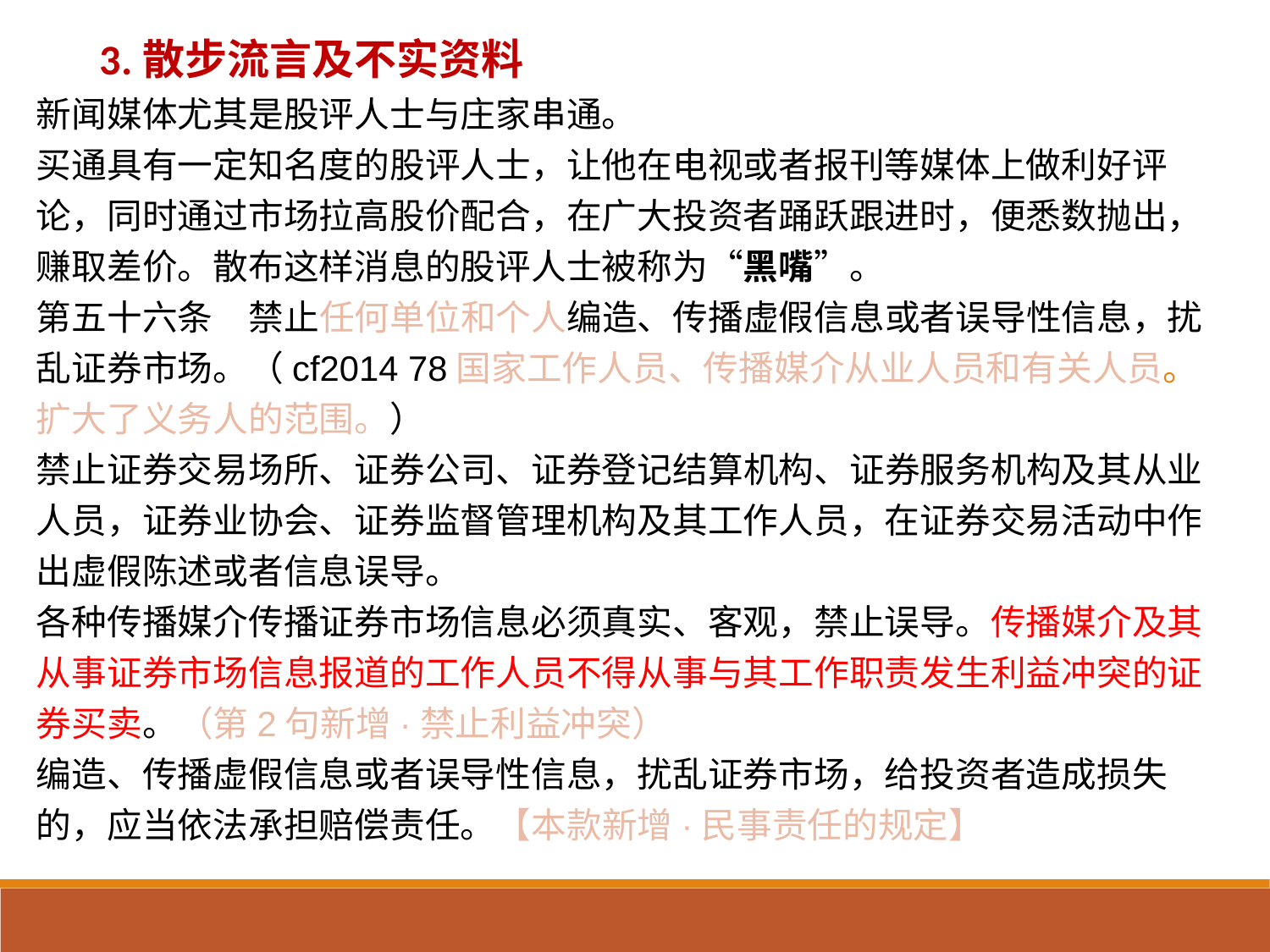

3.散步流言及不实资料
新闻媒体尤其是股评人士与庄家串通。
买通具有一定知名度的股评人士，让他在电视或者报刊等媒体上做利好评论，同时通过市场拉高股价配合，在广大投资者踊跃跟进时，便悉数抛出，赚取差价。散布这样消息的股评人士被称为“黑嘴”。
第五十六条　禁止任何单位和个人编造、传播虚假信息或者误导性信息，扰乱证券市场。（cf2014 78国家工作人员、传播媒介从业人员和有关人员。扩大了义务人的范围。）
禁止证券交易场所、证券公司、证券登记结算机构、证券服务机构及其从业人员，证券业协会、证券监督管理机构及其工作人员，在证券交易活动中作出虚假陈述或者信息误导。
各种传播媒介传播证券市场信息必须真实、客观，禁止误导。传播媒介及其从事证券市场信息报道的工作人员不得从事与其工作职责发生利益冲突的证券买卖。（第2句新增·禁止利益冲突）
编造、传播虚假信息或者误导性信息，扰乱证券市场，给投资者造成损失的，应当依法承担赔偿责任。【本款新增·民事责任的规定】